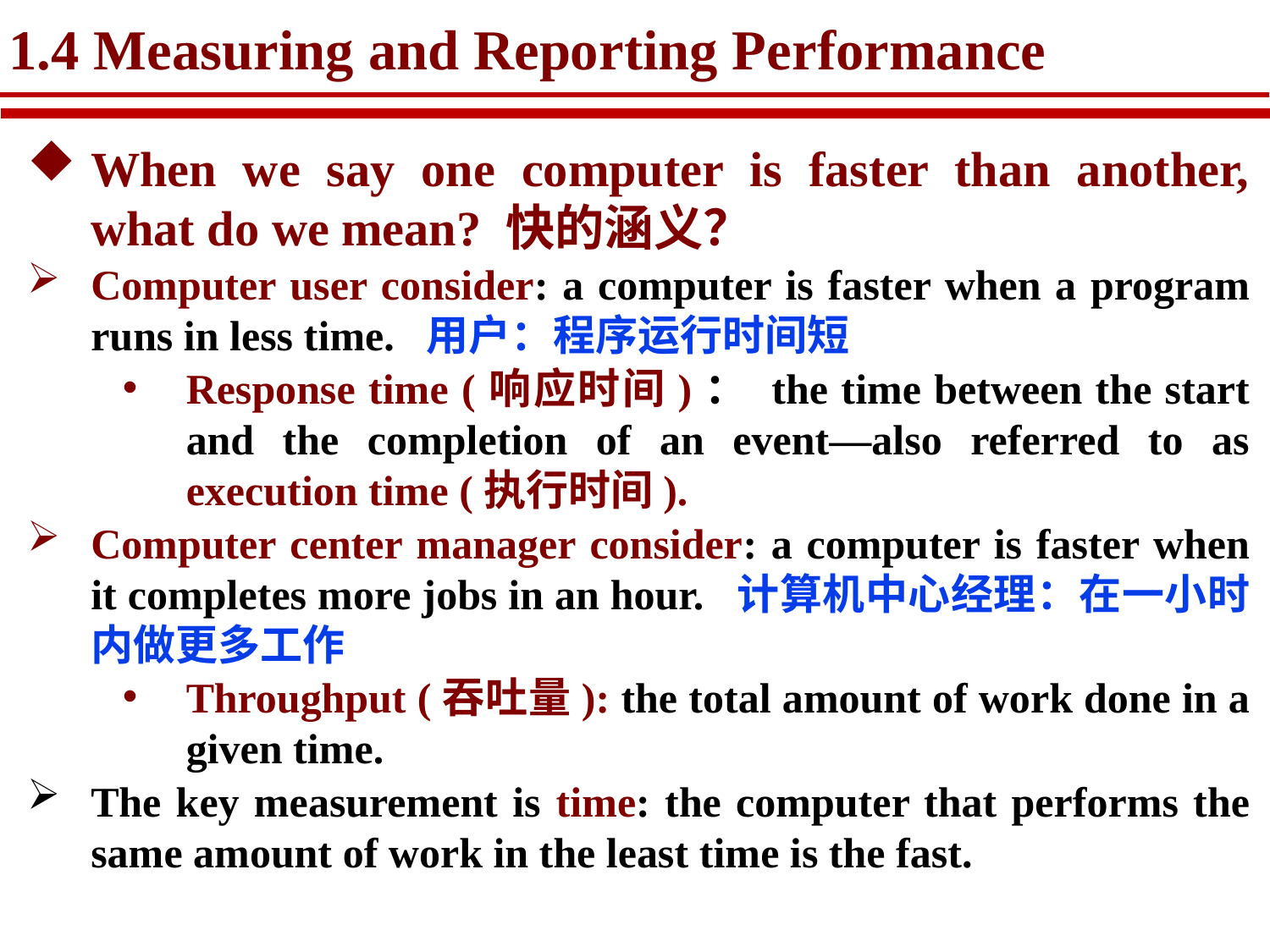

# 1.4 Measuring and Reporting Performance
When we say one computer is faster than another, what do we mean? 快的涵义？
Computer user consider: a computer is faster when a program runs in less time.  用户：程序运行时间短
Response time (响应时间)： the time between the start and the completion of an event—also referred to as execution time (执行时间).
Computer center manager consider: a computer is faster when it completes more jobs in an hour.  计算机中心经理：在一小时内做更多工作
Throughput (吞吐量): the total amount of work done in a given time.
The key measurement is time: the computer that performs the same amount of work in the least time is the fast.